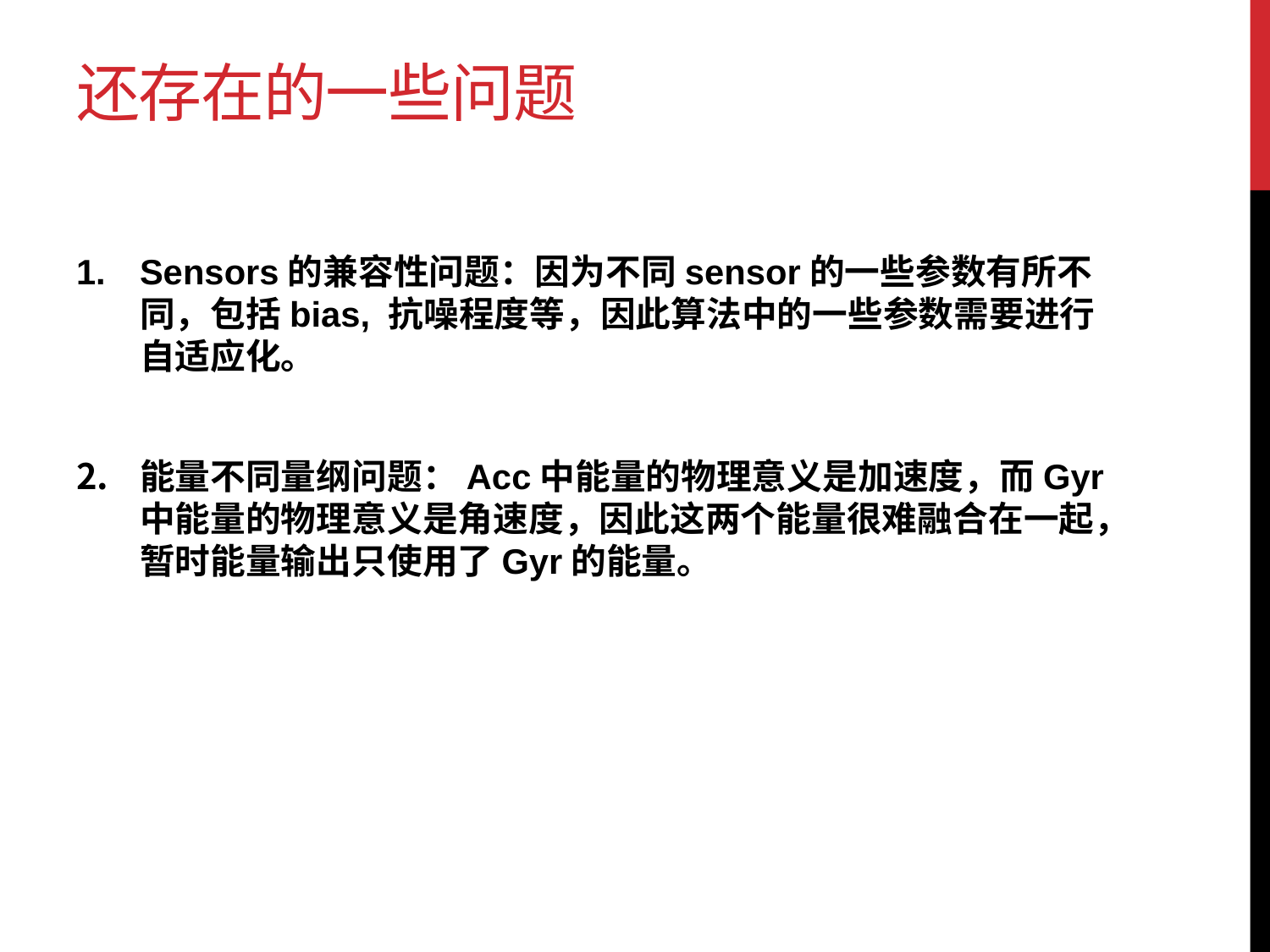

# 还存在的一些问题
Sensors的兼容性问题：因为不同sensor的一些参数有所不同，包括bias, 抗噪程度等，因此算法中的一些参数需要进行自适应化。

能量不同量纲问题：Acc中能量的物理意义是加速度，而Gyr中能量的物理意义是角速度，因此这两个能量很难融合在一起，暂时能量输出只使用了Gyr的能量。